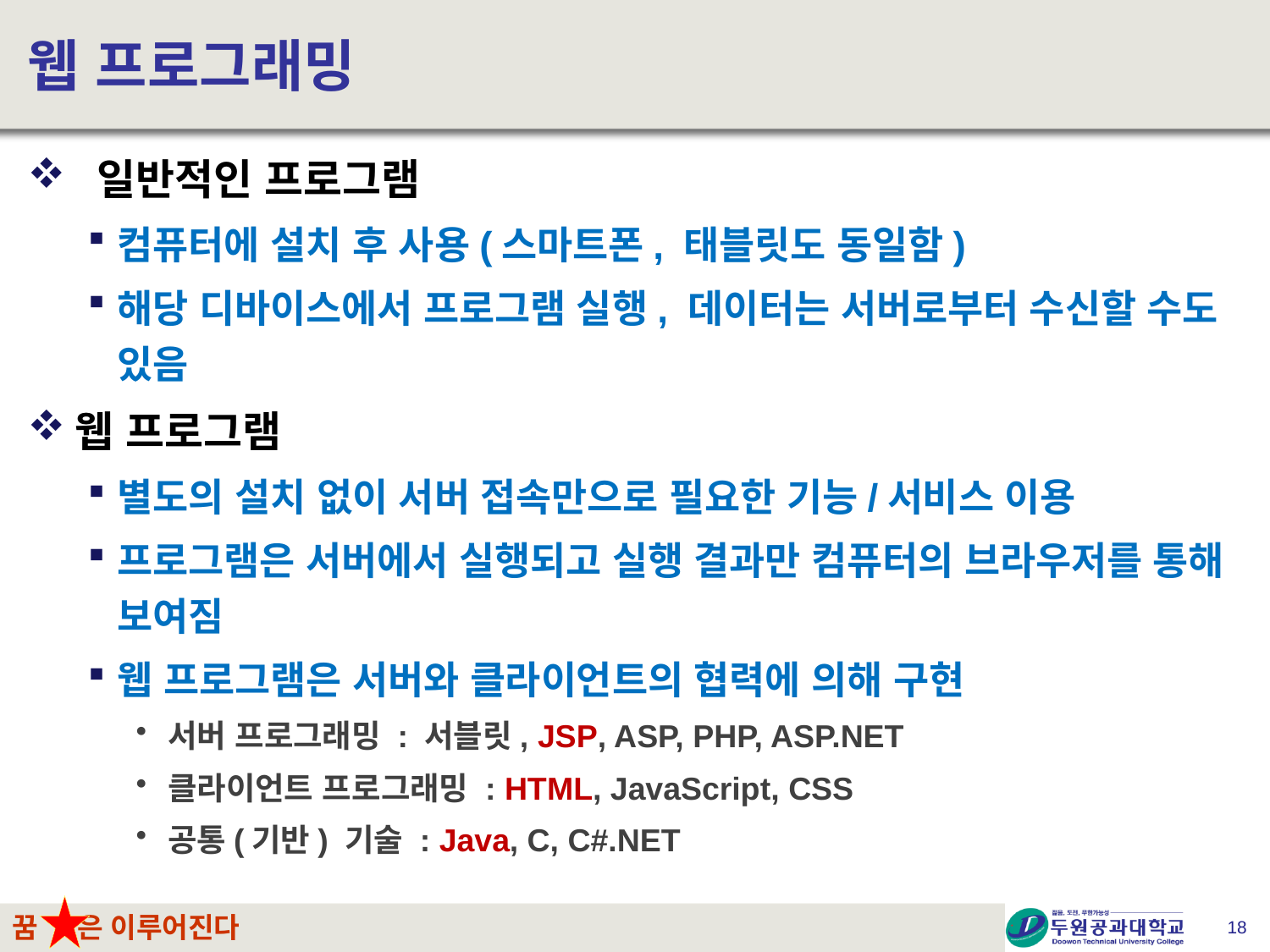

# 웹 프로그래밍
 일반적인 프로그램
컴퓨터에 설치 후 사용(스마트폰, 태블릿도 동일함)
해당 디바이스에서 프로그램 실행, 데이터는 서버로부터 수신할 수도 있음
웹 프로그램
별도의 설치 없이 서버 접속만으로 필요한 기능/서비스 이용
프로그램은 서버에서 실행되고 실행 결과만 컴퓨터의 브라우저를 통해 보여짐
웹 프로그램은 서버와 클라이언트의 협력에 의해 구현
서버 프로그래밍 : 서블릿, JSP, ASP, PHP, ASP.NET
클라이언트 프로그래밍 : HTML, JavaScript, CSS
공통(기반) 기술 : Java, C, C#.NET

18